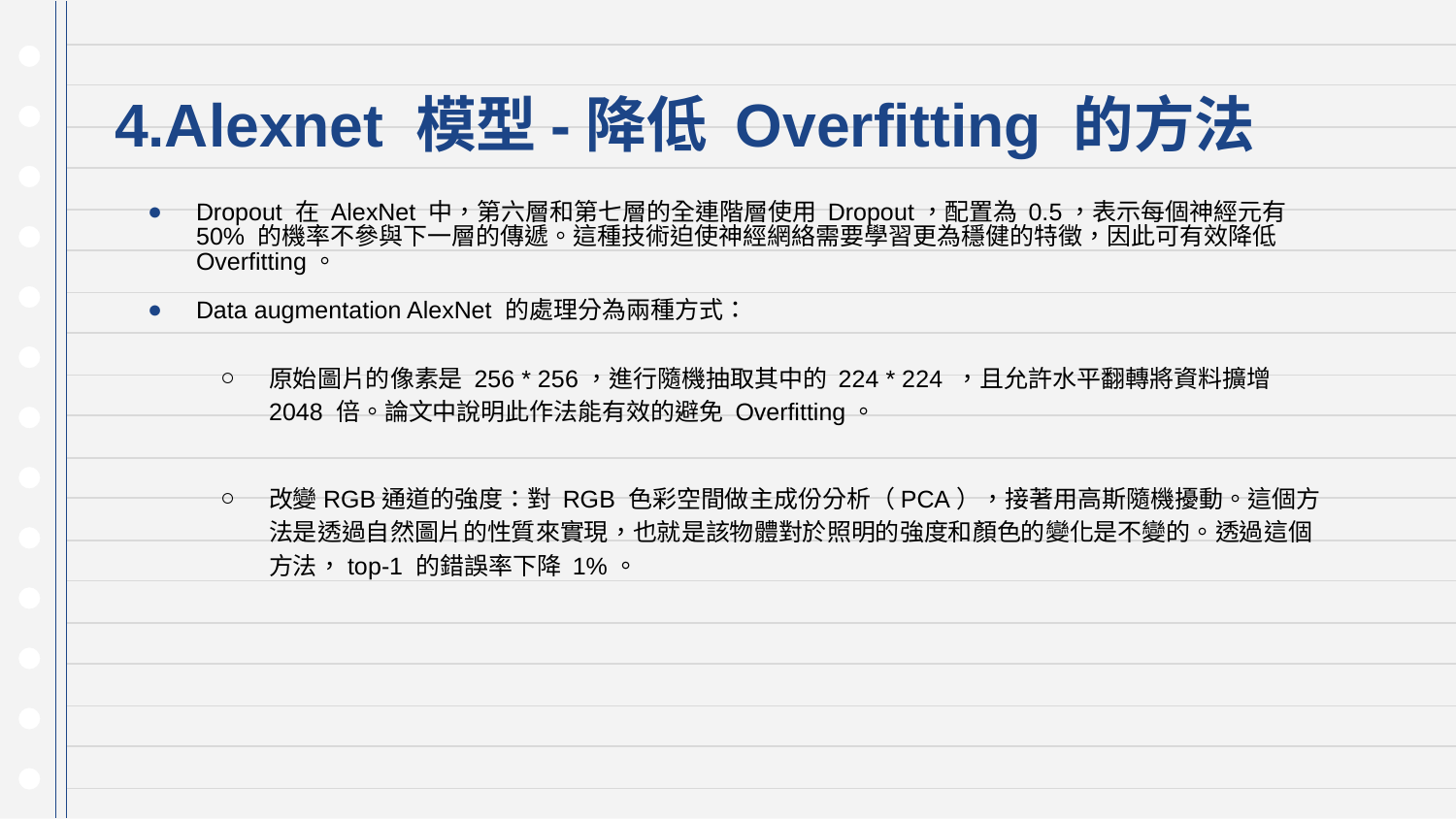

# 4.Alexnet 模型-降低 Overfitting 的方法

Dropout 在 AlexNet 中，第六層和第七層的全連階層使用 Dropout，配置為 0.5，表示每個神經元有 50% 的機率不參與下一層的傳遞。這種技術迫使神經網絡需要學習更為穩健的特徵，因此可有效降低 Overfitting。

Data augmentation AlexNet 的處理分為兩種方式：

原始圖片的像素是 256 * 256，進行隨機抽取其中的 224 * 224 ，且允許水平翻轉將資料擴增 2048 倍。論文中說明此作法能有效的避免 Overfitting。

改變RGB通道的強度：對 RGB 色彩空間做主成份分析（PCA），接著用高斯隨機擾動。這個方法是透過自然圖片的性質來實現，也就是該物體對於照明的強度和顏色的變化是不變的。透過這個方法，top-1 的錯誤率下降 1%。